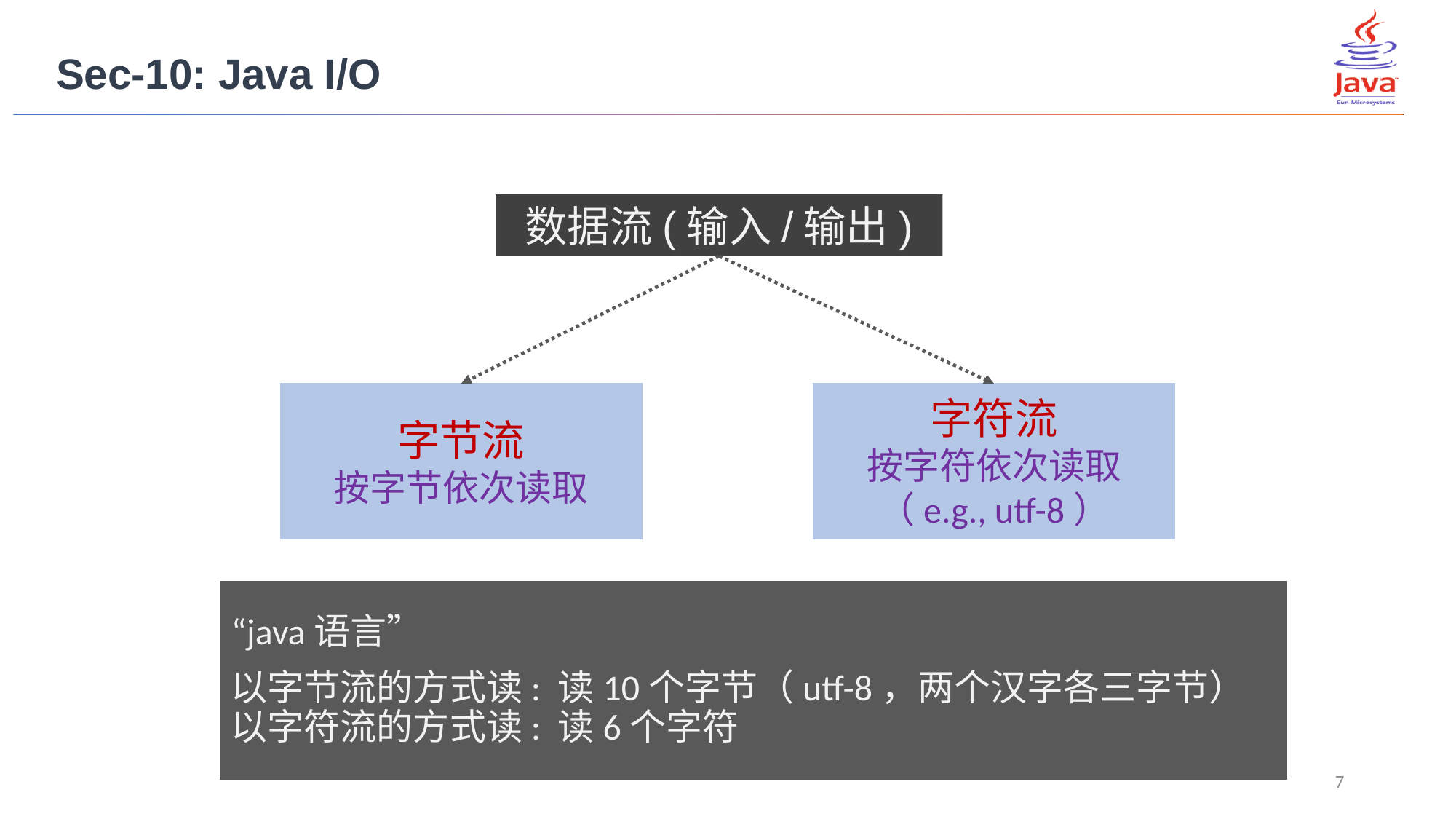

Sec-10: Java I/O
数据流(输入/输出)
字节流
按字节依次读取
字符流
按字符依次读取（e.g., utf-8）
“java语言”

以字节流的方式读: 读10个字节（utf-8，两个汉字各三字节）
以字符流的方式读: 读6个字符
7